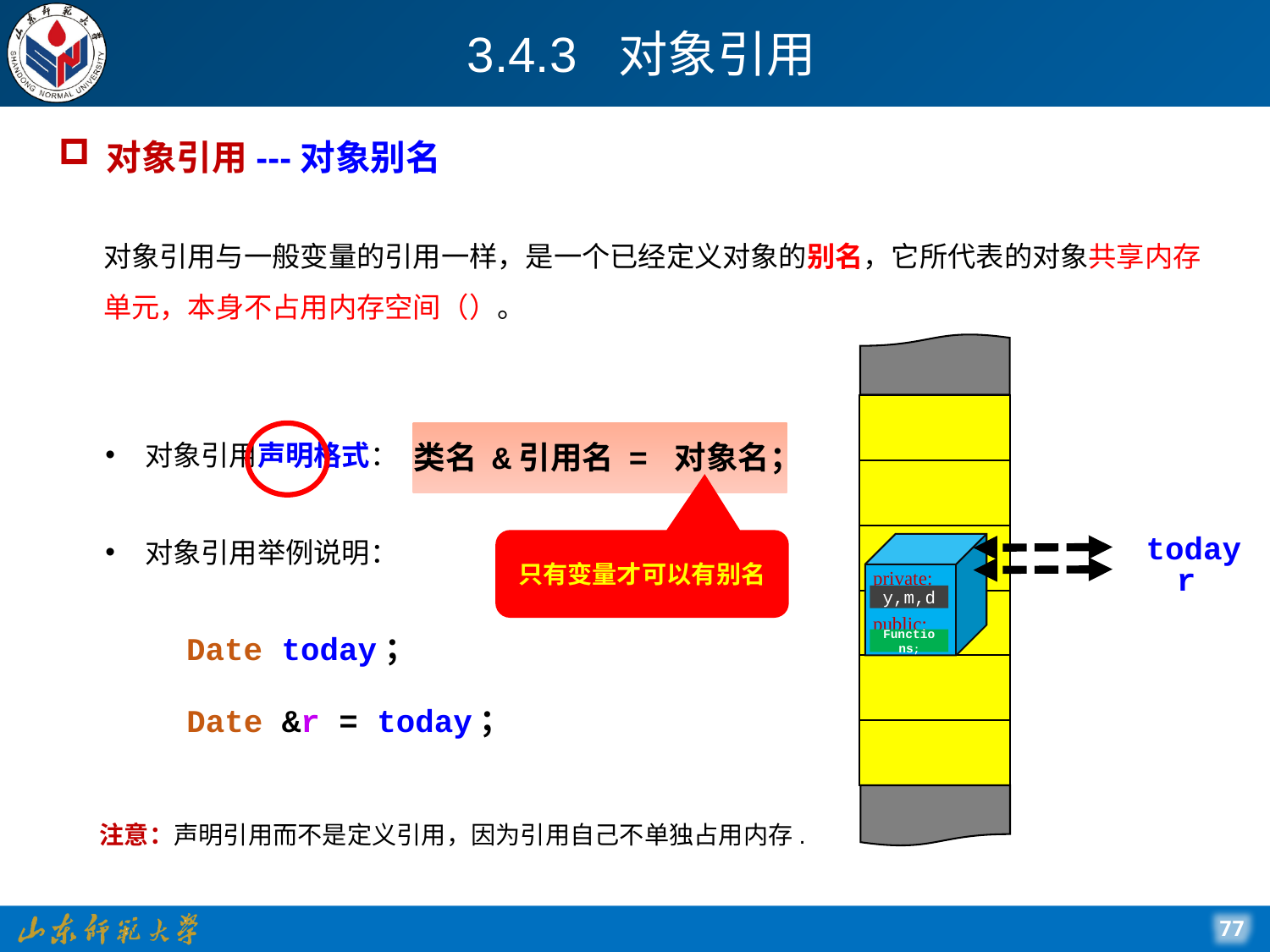

# 3.4.3 对象引用
对象引用---对象别名
对象引用与一般变量的引用一样，是一个已经定义对象的别名，它所代表的对象共享内存单元，本身不占用内存空间（）。

对象引用声明格式：
类名 &引用名 = 对象名；
today
对象引用举例说明：
只有变量才可以有别名

private:
y,m,d
public:
Functions;
r
Date today；
Date &r = today；
注意：声明引用而不是定义引用，因为引用自己不单独占用内存.